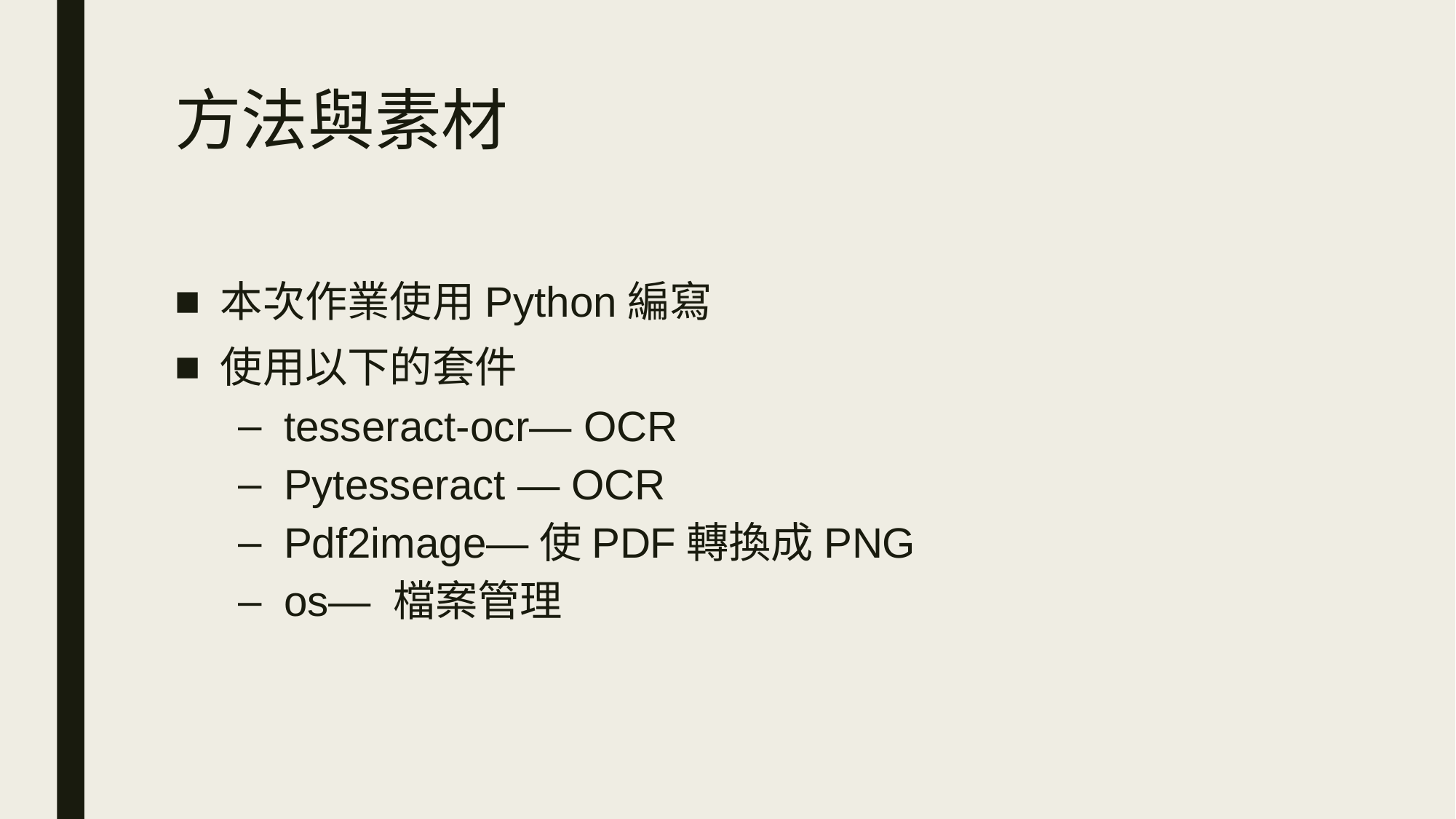

# 方法與素材
本次作業使用Python編寫
使用以下的套件
tesseract-ocr— OCR
Pytesseract — OCR
Pdf2image—使PDF轉換成PNG
os— 檔案管理